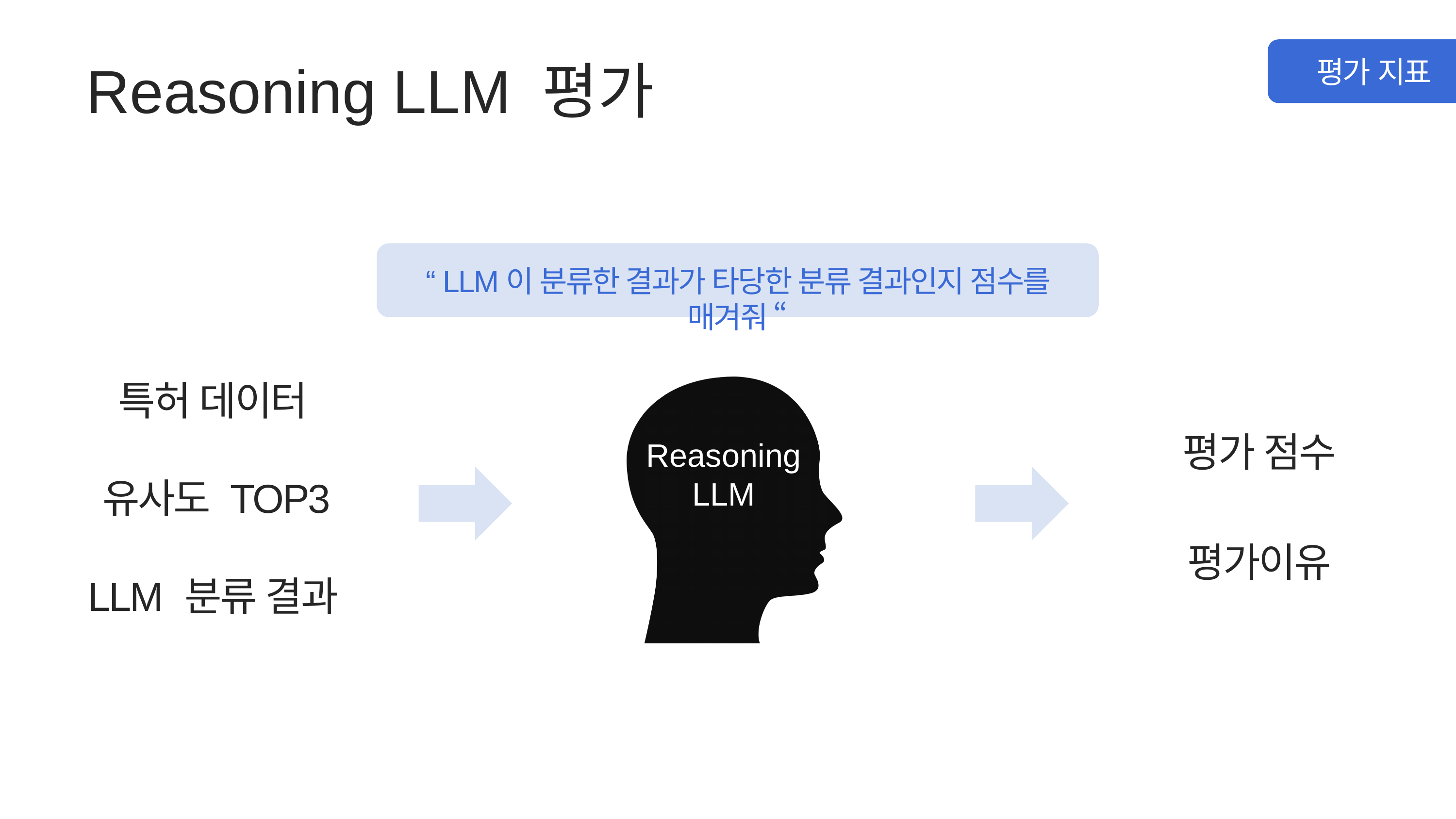

Reasoning LLM 평가
평가 지표

“ LLM이 분류한 결과가 타당한 분류 결과인지 점수를 매겨줘 “
특허 데이터
Reasoning

Reasoning
LLM
평가 점수
유사도 TOP3

평가이유
LLM 분류 결과